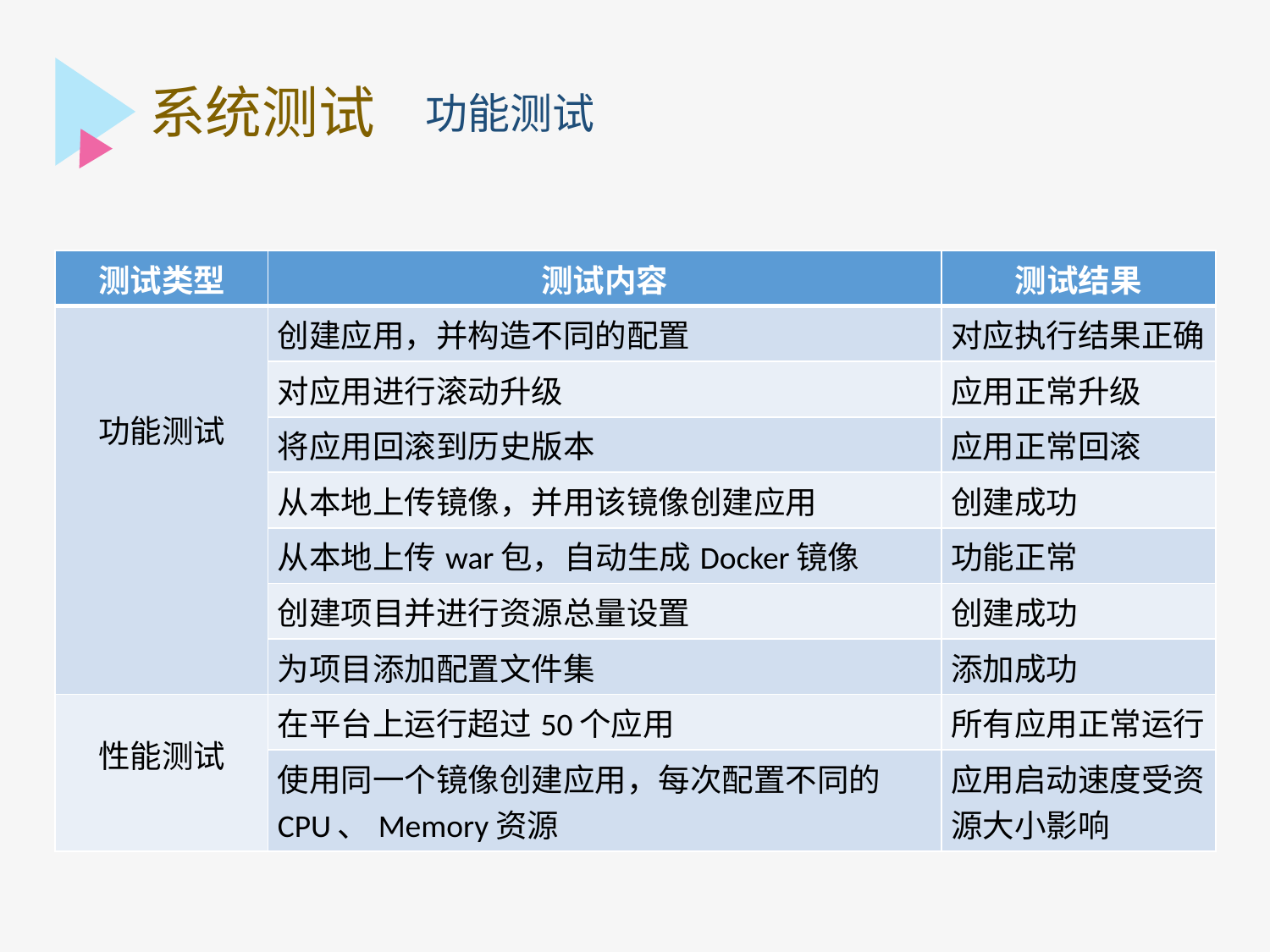

系统测试
功能测试
| 测试类型 | 测试内容 | 测试结果 |
| --- | --- | --- |
| 功能测试 | 创建应用，并构造不同的配置 | 对应执行结果正确 |
|  | 对应用进行滚动升级 | 应用正常升级 |
|  | 将应用回滚到历史版本 | 应用正常回滚 |
|  | 从本地上传镜像，并用该镜像创建应用 | 创建成功 |
|  | 从本地上传war包，自动生成Docker镜像 | 功能正常 |
|  | 创建项目并进行资源总量设置 | 创建成功 |
|  | 为项目添加配置文件集 | 添加成功 |
| 性能测试 | 在平台上运行超过50个应用 | 所有应用正常运行 |
|  | 使用同一个镜像创建应用，每次配置不同的CPU、Memory资源 | 应用启动速度受资源大小影响 |